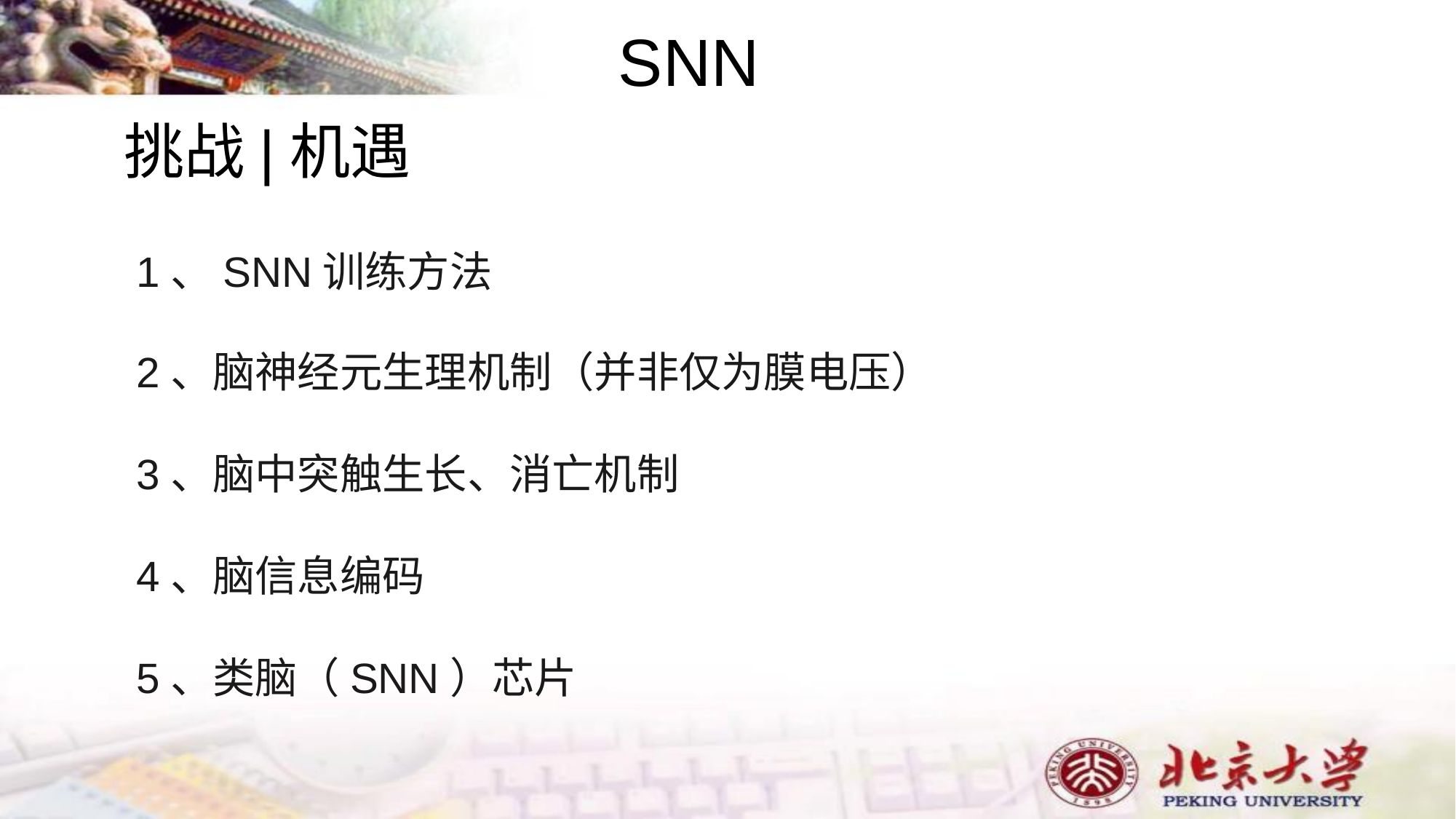

SNN
挑战|机遇
1、SNN训练方法
2、脑神经元生理机制（并非仅为膜电压）

3、脑中突触生长、消亡机制

4、脑信息编码

5、类脑（SNN）芯片